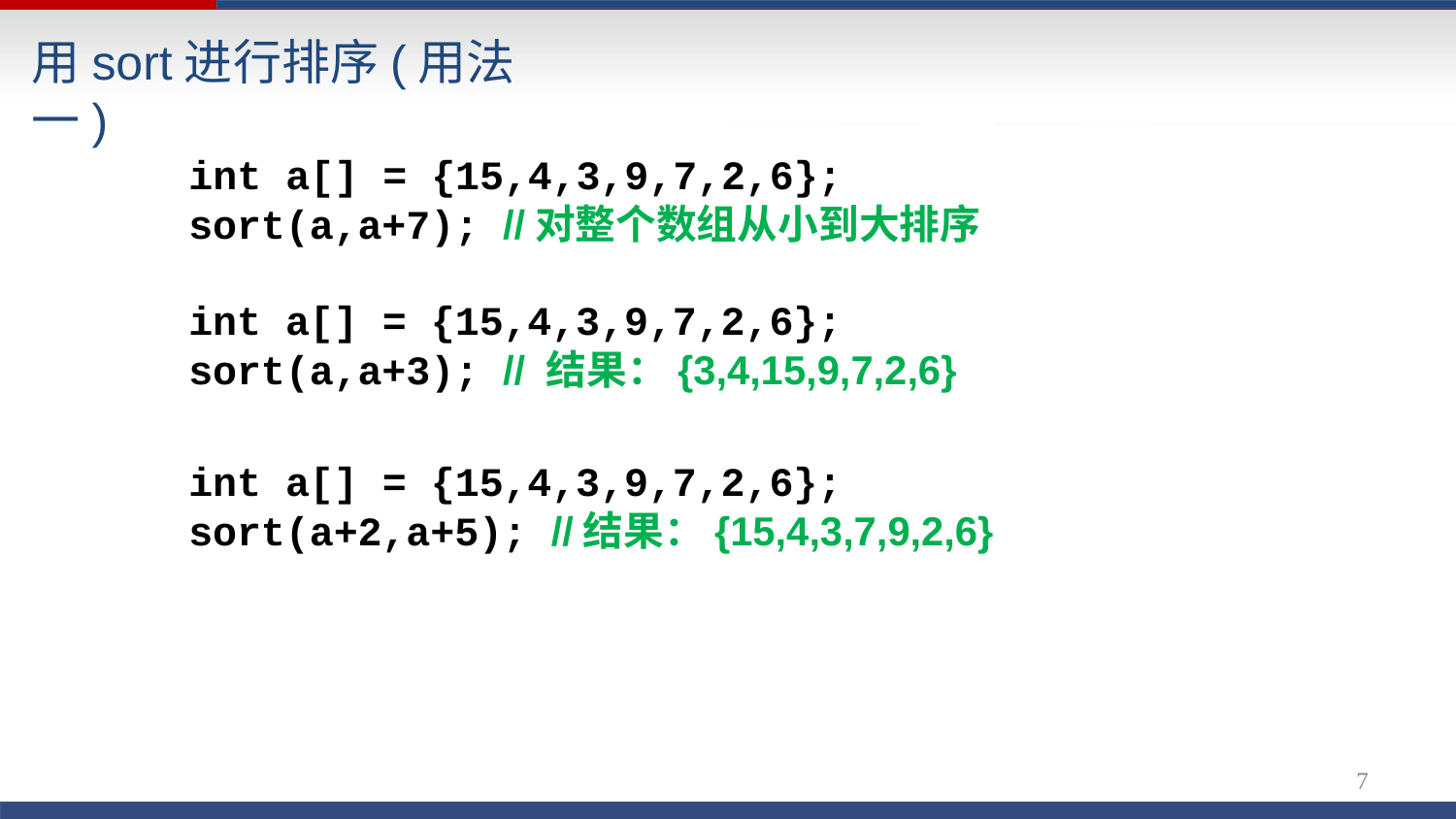

# 用sort进行排序(用法一)
int a[] = {15,4,3,9,7,2,6};
sort(a,a+7); //对整个数组从小到大排序
int a[] = {15,4,3,9,7,2,6};
sort(a,a+3); // 结果：{3,4,15,9,7,2,6}

int a[] = {15,4,3,9,7,2,6};
sort(a+2,a+5); //结果：{15,4,3,7,9,2,6}
7